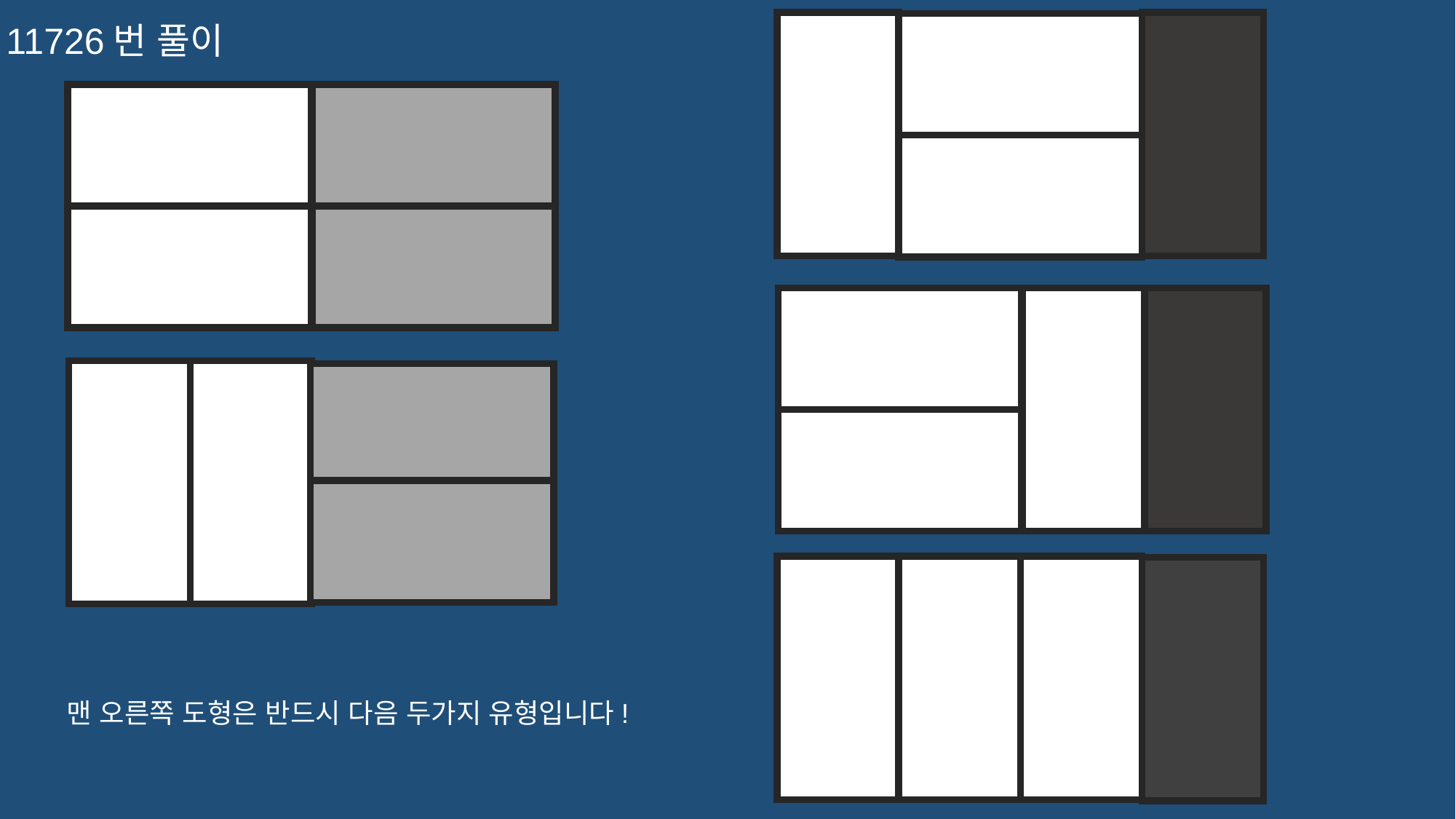

11726번 풀이

맨 오른쪽 도형은 반드시 다음 두가지 유형입니다!